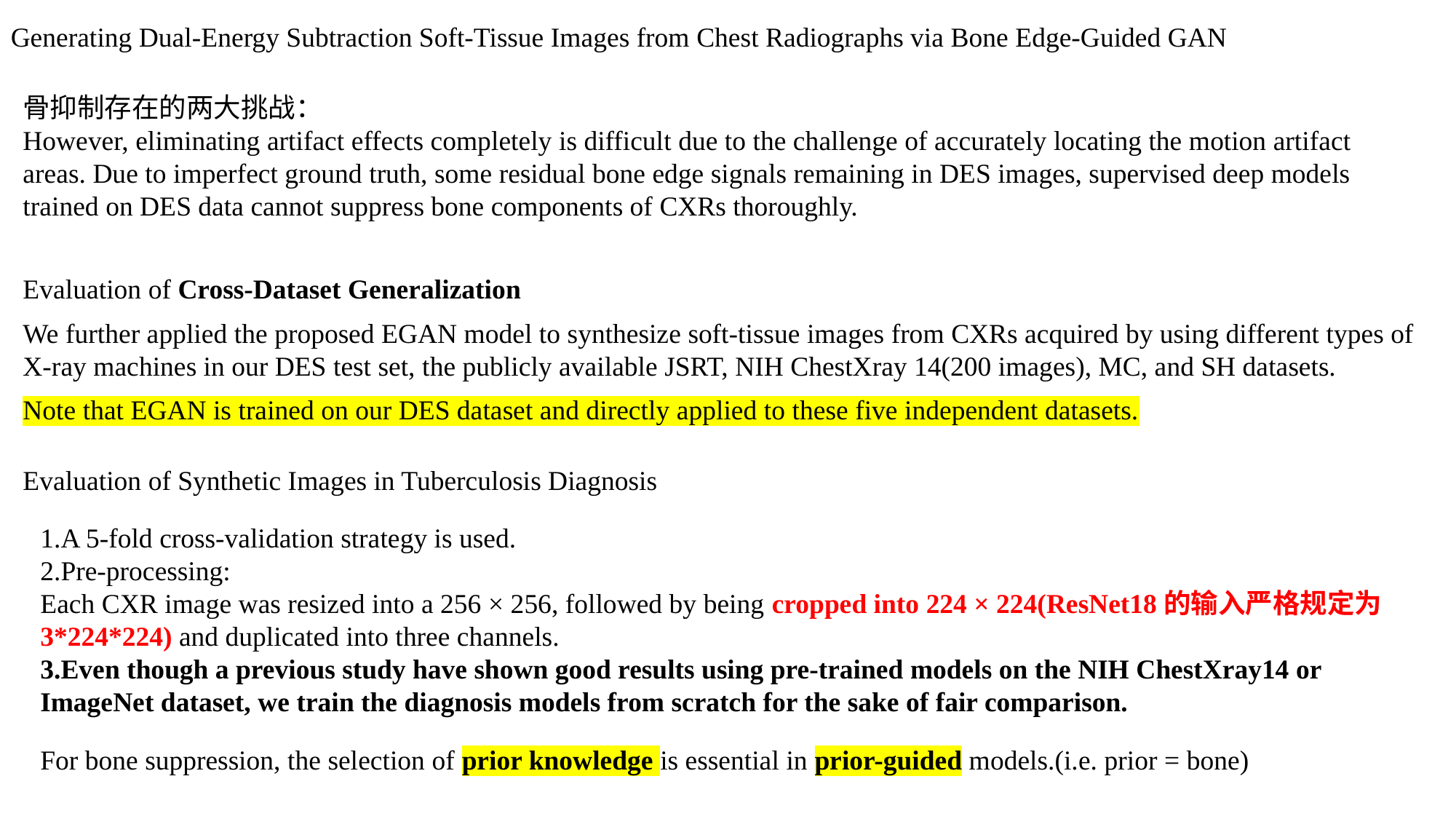

Generating Dual-Energy Subtraction Soft-Tissue Images from Chest Radiographs via Bone Edge-Guided GAN
骨抑制存在的两大挑战：
However, eliminating artifact effects completely is difficult due to the challenge of accurately locating the motion artifact areas. Due to imperfect ground truth, some residual bone edge signals remaining in DES images, supervised deep models trained on DES data cannot suppress bone components of CXRs thoroughly.
Evaluation of Cross-Dataset Generalization
We further applied the proposed EGAN model to synthesize soft-tissue images from CXRs acquired by using different types of X-ray machines in our DES test set, the publicly available JSRT, NIH ChestXray 14(200 images), MC, and SH datasets.
Note that EGAN is trained on our DES dataset and directly applied to these five independent datasets.
Evaluation of Synthetic Images in Tuberculosis Diagnosis
1.A 5-fold cross-validation strategy is used.
2.Pre-processing:
Each CXR image was resized into a 256 × 256, followed by being cropped into 224 × 224(ResNet18的输入严格规定为3*224*224) and duplicated into three channels.
3.Even though a previous study have shown good results using pre-trained models on the NIH ChestXray14 or ImageNet dataset, we train the diagnosis models from scratch for the sake of fair comparison.
For bone suppression, the selection of prior knowledge is essential in prior-guided models.(i.e. prior = bone)